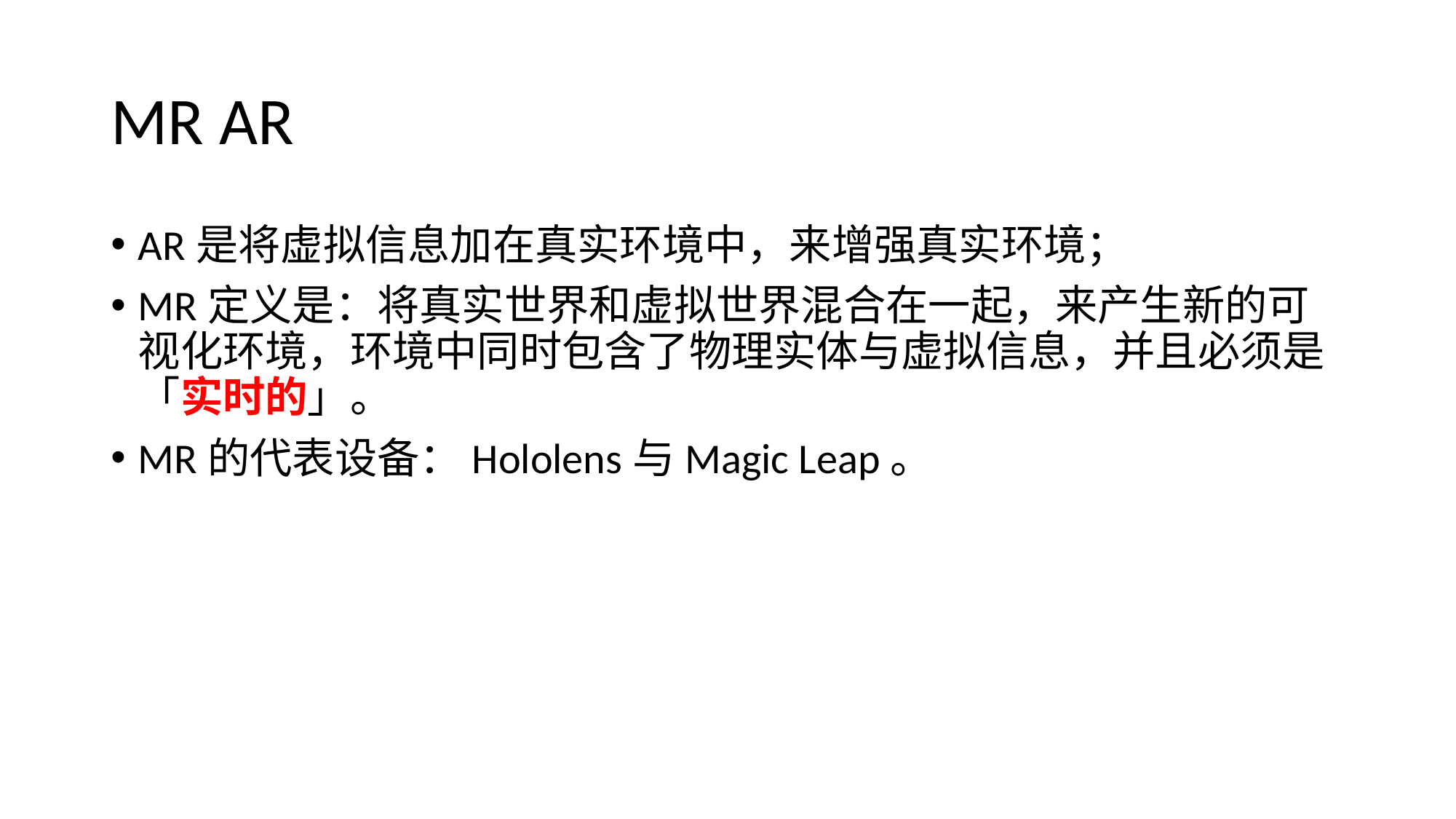

# MR AR
AR是将虚拟信息加在真实环境中，来增强真实环境；
MR定义是：将真实世界和虚拟世界混合在一起，来产生新的可视化环境，环境中同时包含了物理实体与虚拟信息，并且必须是「实时的」。
MR的代表设备：Hololens与Magic Leap。